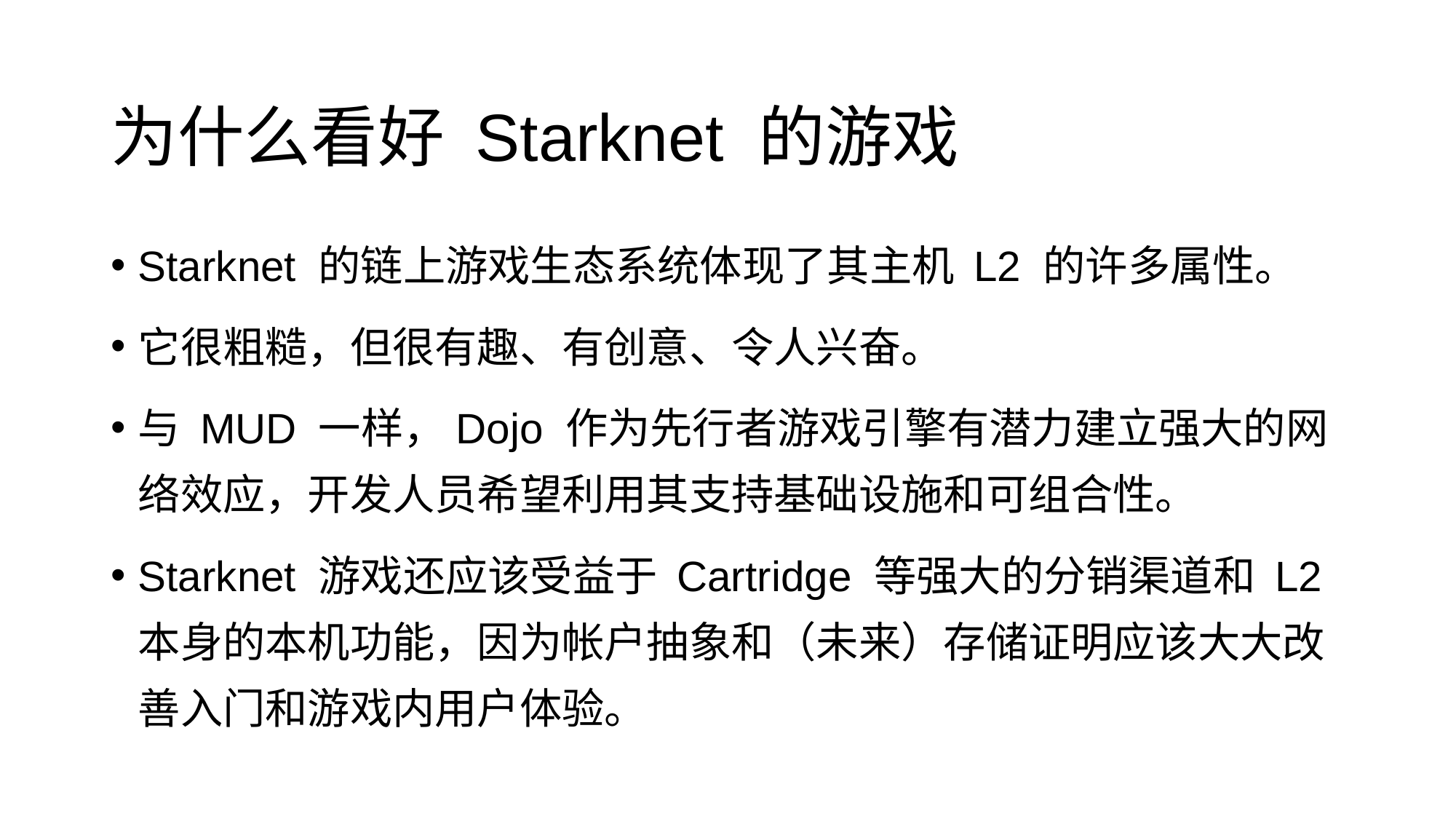

# 为什么看好 Starknet 的游戏
Starknet 的链上游戏生态系统体现了其主机 L2 的许多属性。
它很粗糙，但很有趣、有创意、令人兴奋。
与 MUD 一样，Dojo 作为先行者游戏引擎有潜力建立强大的网络效应，开发人员希望利用其支持基础设施和可组合性。
Starknet 游戏还应该受益于 Cartridge 等强大的分销渠道和 L2 本身的本机功能，因为帐户抽象和（未来）存储证明应该大大改善入门和游戏内用户体验。